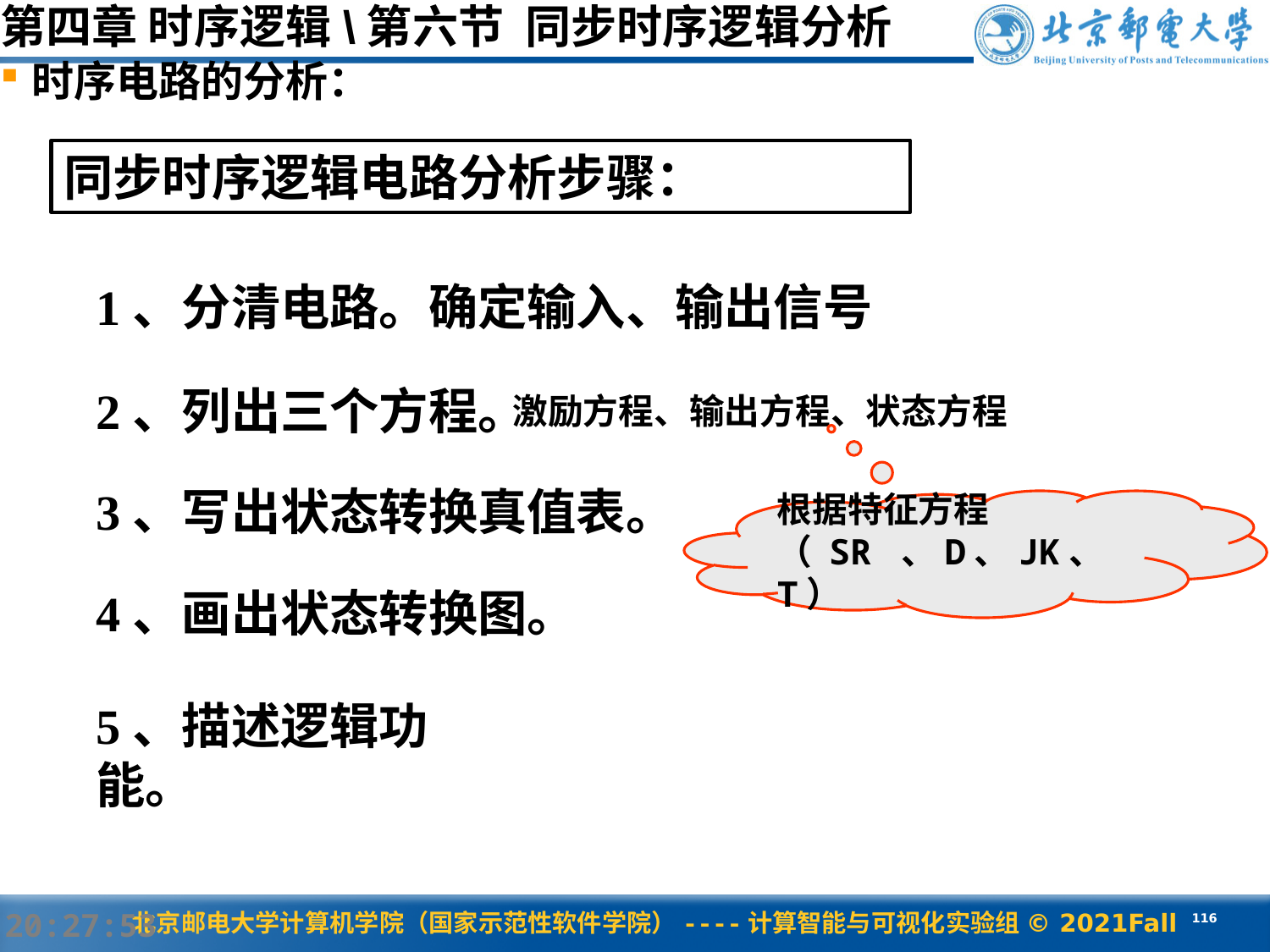

第四章 时序逻辑\第六节  同步时序逻辑分析
时序电路的分析：
同步时序逻辑电路分析步骤：
1、分清电路。确定输入、输出信号
2、列出三个方程。
激励方程、输出方程、状态方程
3、写出状态转换真值表。
根据特征方程
（ SR 、D、JK、T）
4、画出状态转换图。
5、描述逻辑功能。